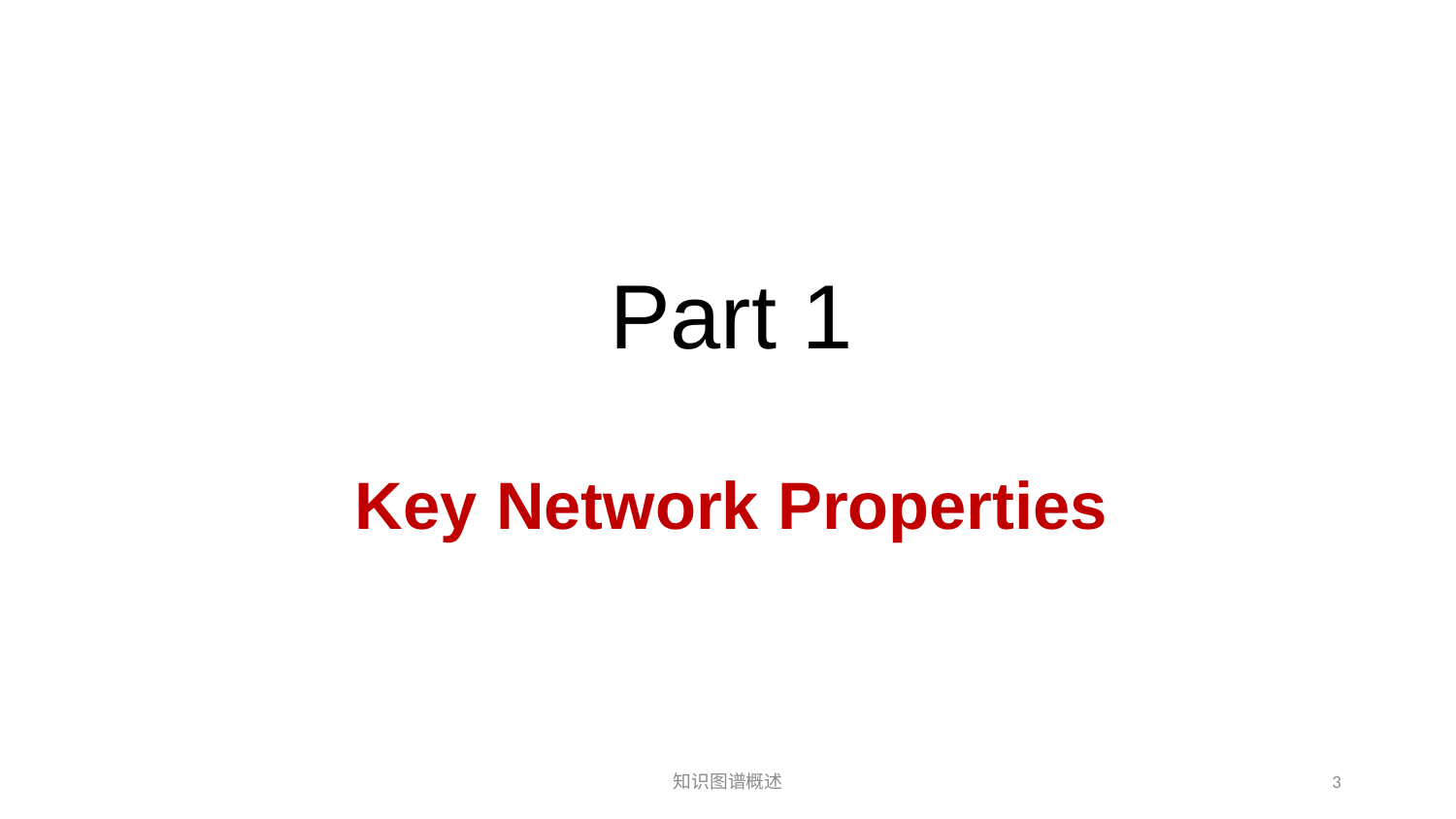

Part 1
Key Network Properties
知识图谱概述
3